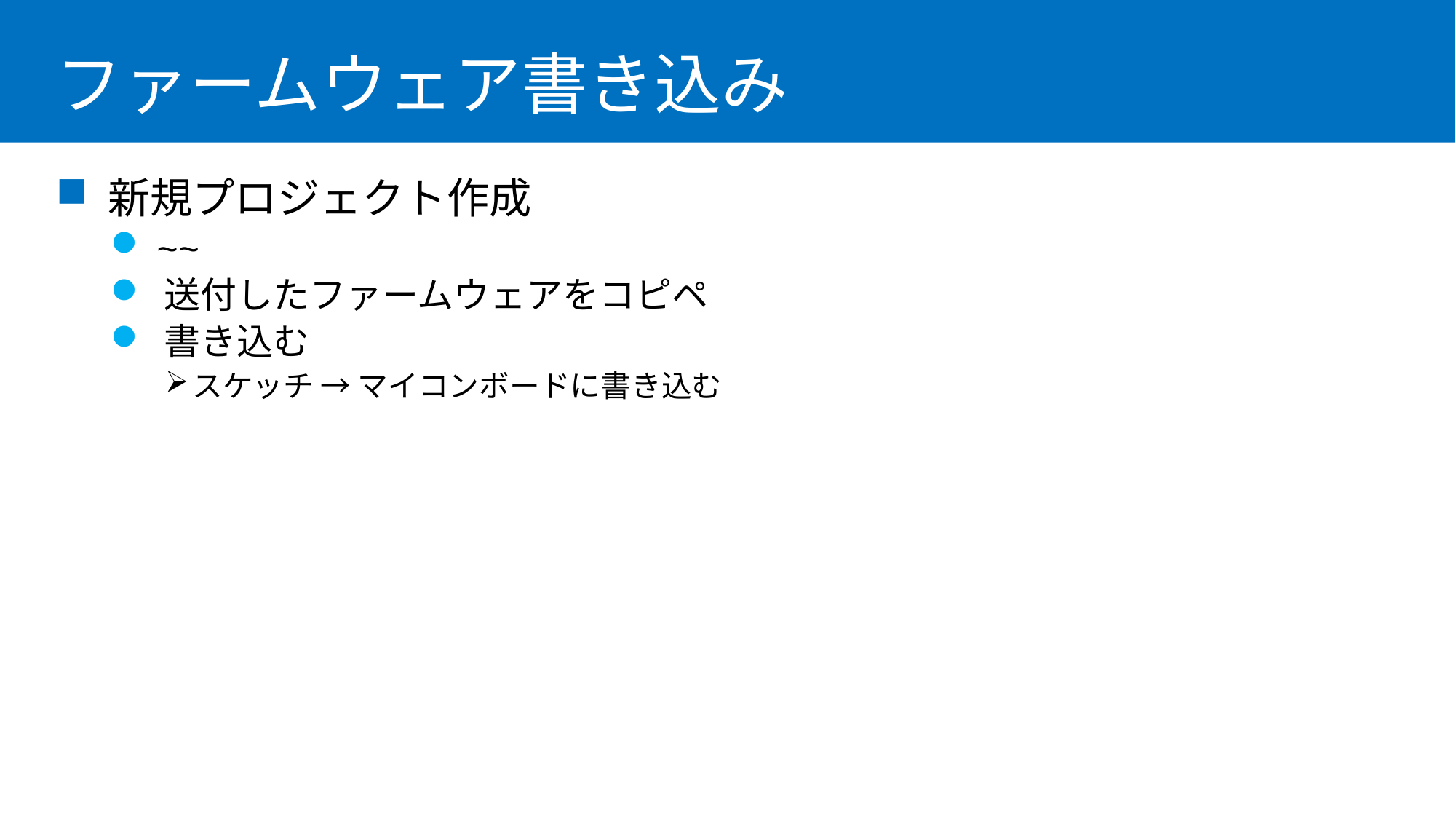

# ファームウェア書き込み
 新規プロジェクト作成
 ~~
 送付したファームウェアをコピペ
 書き込む
スケッチ → マイコンボードに書き込む